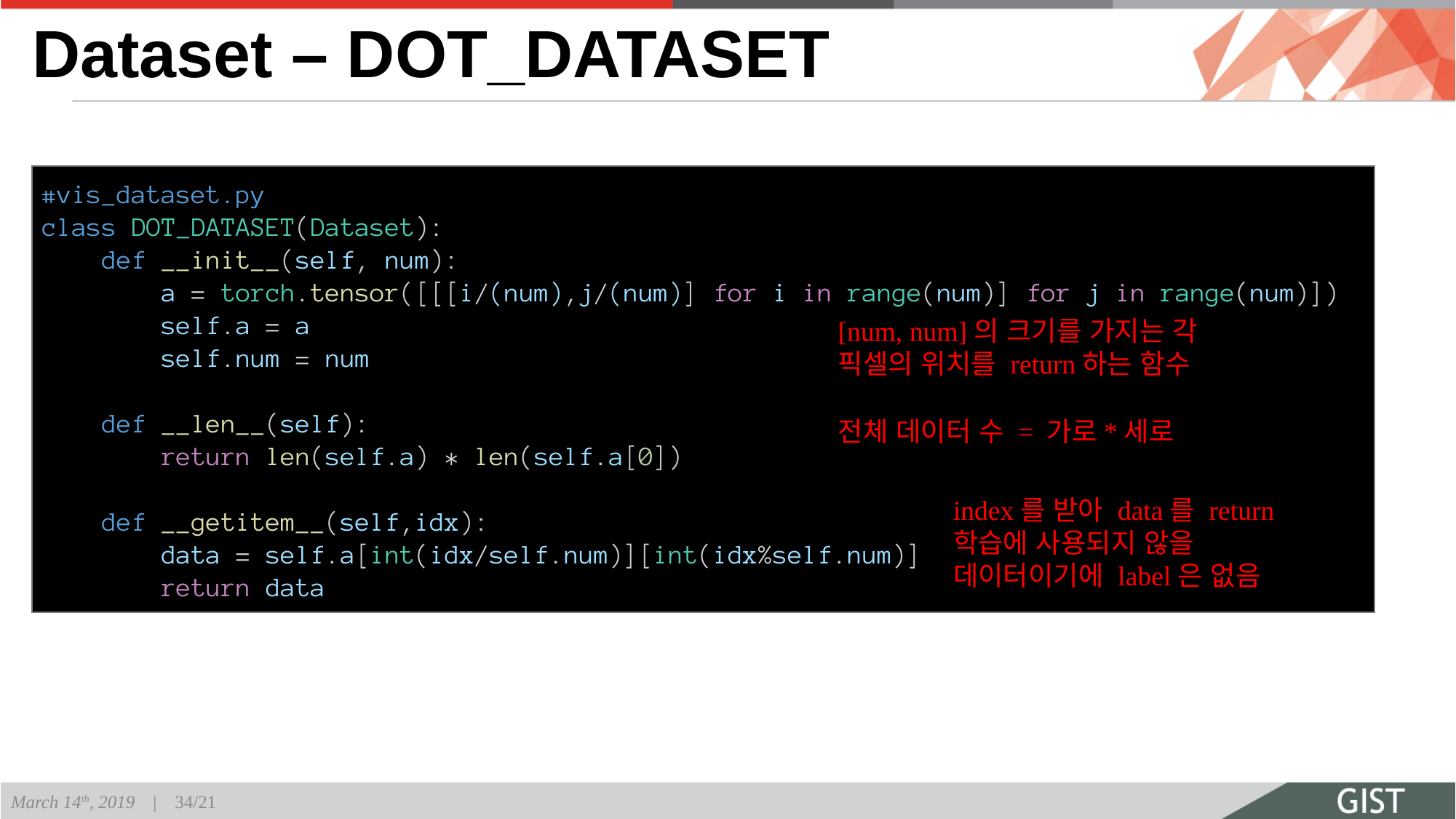

# Dataset – DOT_DATASET
#vis_dataset.py
class DOT_DATASET(Dataset):
    def __init__(self, num):
        a = torch.tensor([[[i/(num),j/(num)] for i in range(num)] for j in range(num)])
        self.a = a
        self.num = num

    def __len__(self):
        return len(self.a) * len(self.a[0])

    def __getitem__(self,idx):
        data = self.a[int(idx/self.num)][int(idx%self.num)]
        return data
[num, num]의 크기를 가지는 각 픽셀의 위치를 return하는 함수
전체 데이터 수 = 가로*세로
index를 받아 data를 return
학습에 사용되지 않을 데이터이기에 label은 없음
March 14th, 2019    |    34/21